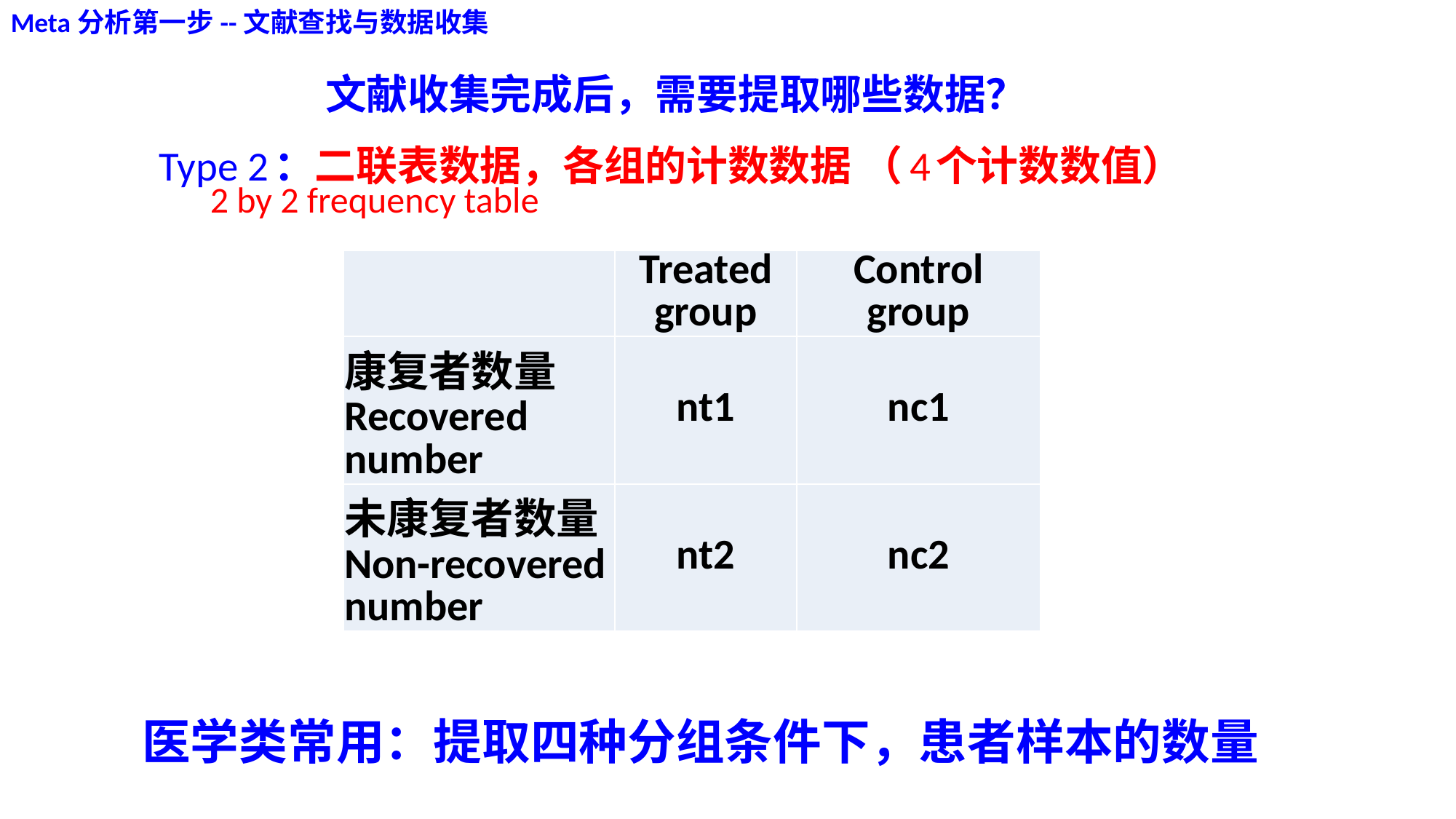

Meta分析第一步--文献查找与数据收集
文献收集完成后，需要提取哪些数据？
Type 2：二联表数据，各组的计数数据 （4个计数数值）
2 by 2 frequency table
|  | Treated group | Control group |
| --- | --- | --- |
| 康复者数量 Recovered number | nt1 | nc1 |
| 未康复者数量 Non-recovered number | nt2 | nc2 |
医学类常用：提取四种分组条件下，患者样本的数量